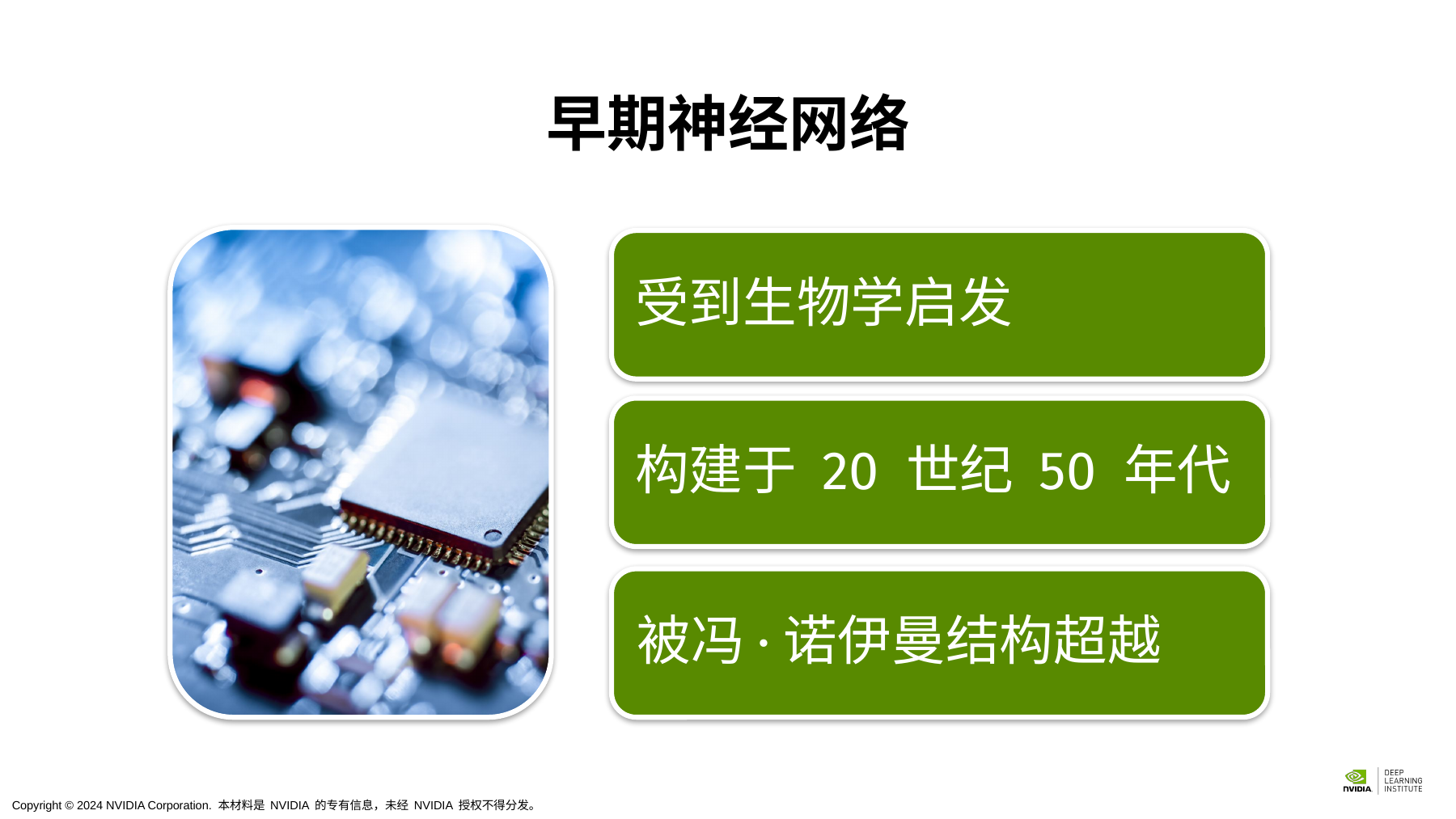

# 早期神经网络

受到生物学启发

构建于 20 世纪 50 年代

被冯·诺伊曼结构超越
Copyright © 2024 NVIDIA Corporation. 本材料是 NVIDIA 的专有信息，未经 NVIDIA 授权不得分发。